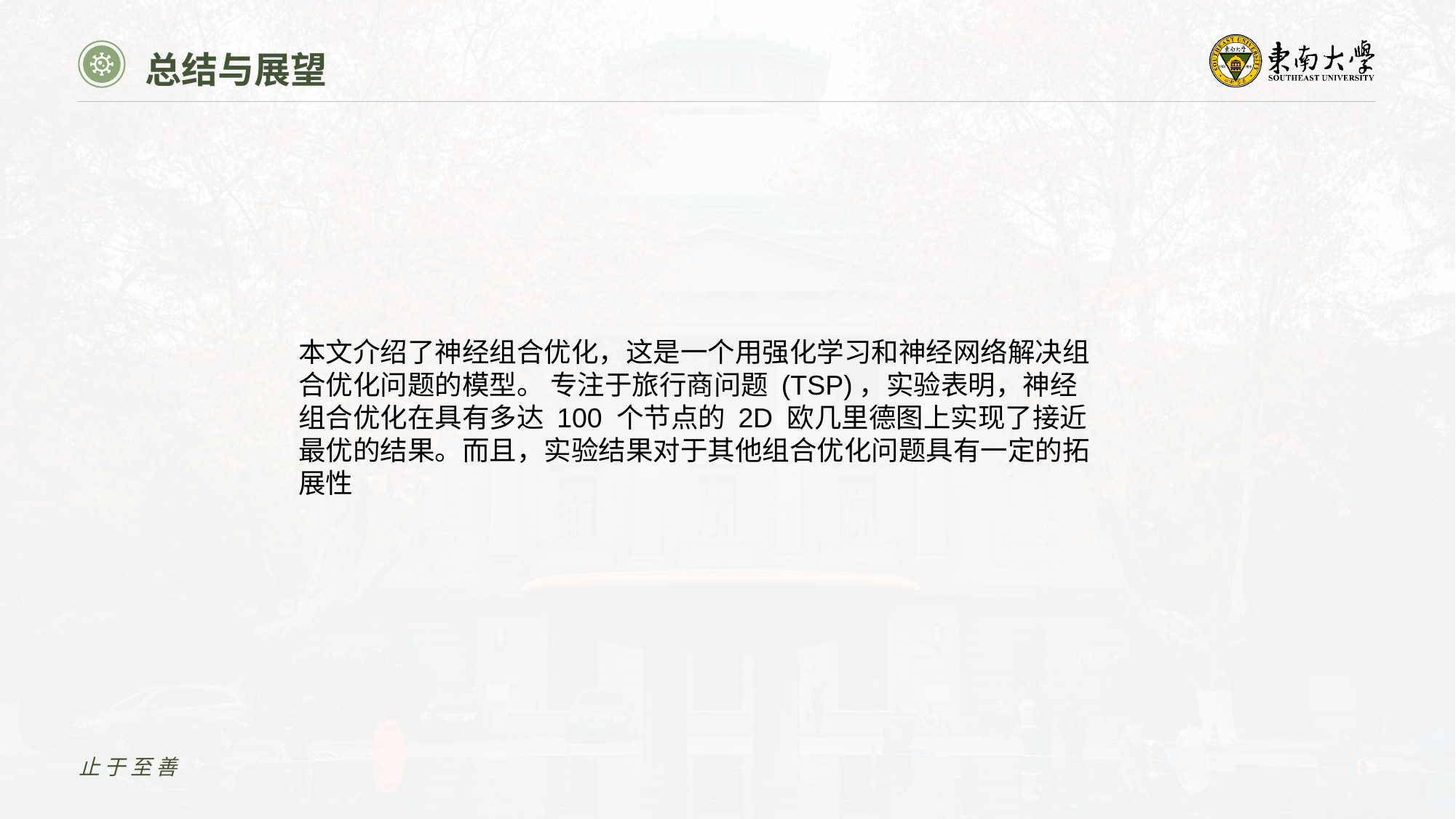

总结与展望

本文介绍了神经组合优化，这是一个用强化学习和神经网络解决组合优化问题的模型。 专注于旅行商问题 (TSP)，实验表明，神经组合优化在具有多达 100 个节点的 2D 欧几里德图上实现了接近最优的结果。而且，实验结果对于其他组合优化问题具有一定的拓展性
止于至善
17